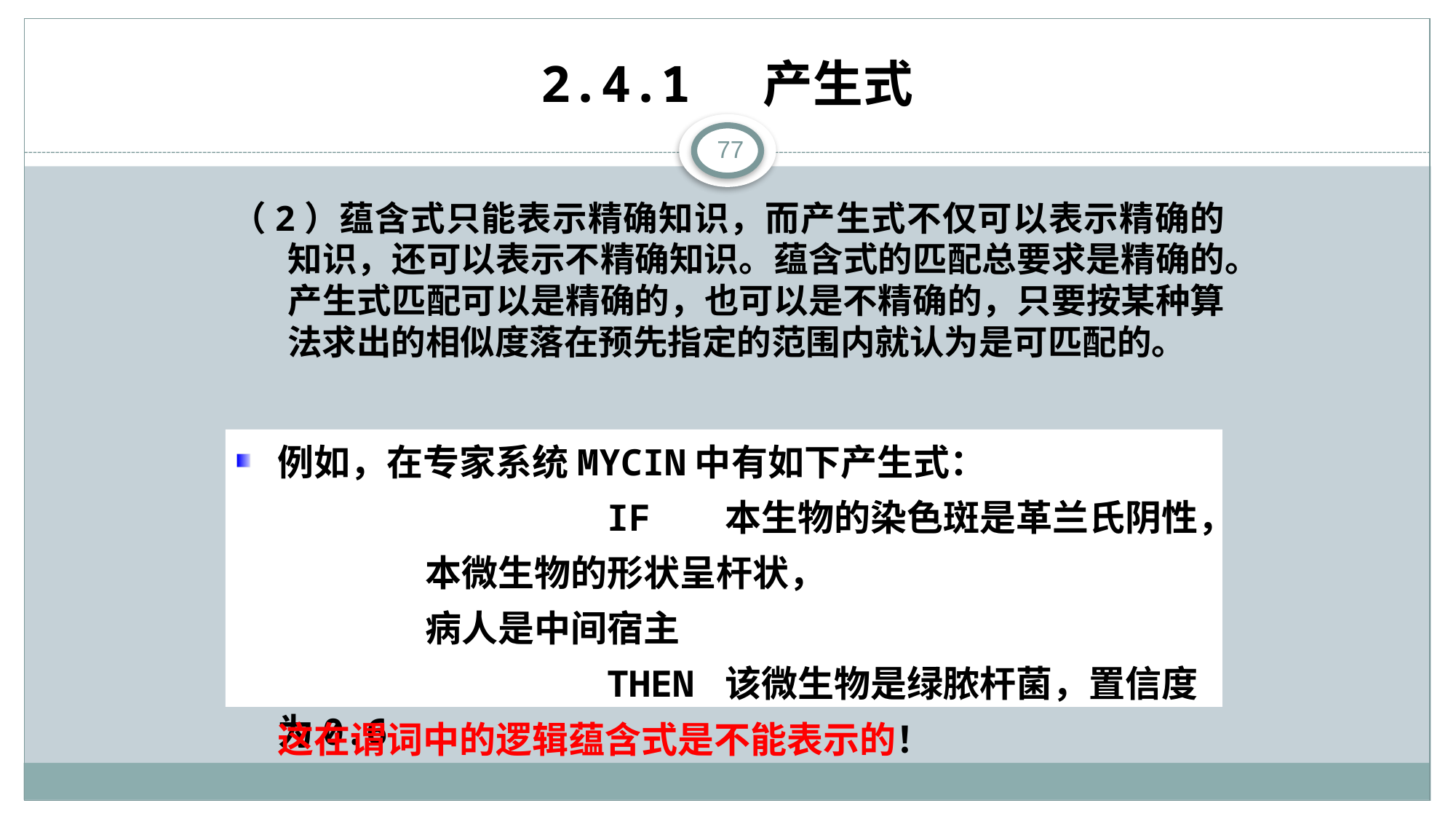

# 2.4.1  产生式
77
（2）蕴含式只能表示精确知识，而产生式不仅可以表示精确的知识，还可以表示不精确知识。蕴含式的匹配总要求是精确的。产生式匹配可以是精确的，也可以是不精确的，只要按某种算法求出的相似度落在预先指定的范围内就认为是可匹配的。
例如，在专家系统MYCIN中有如下产生式：
                 IF   本生物的染色斑是革兰氏阴性，
                      本微生物的形状呈杆状，
                      病人是中间宿主
                 THEN 该微生物是绿脓杆菌，置信度为0.6

这在谓词中的逻辑蕴含式是不能表示的！